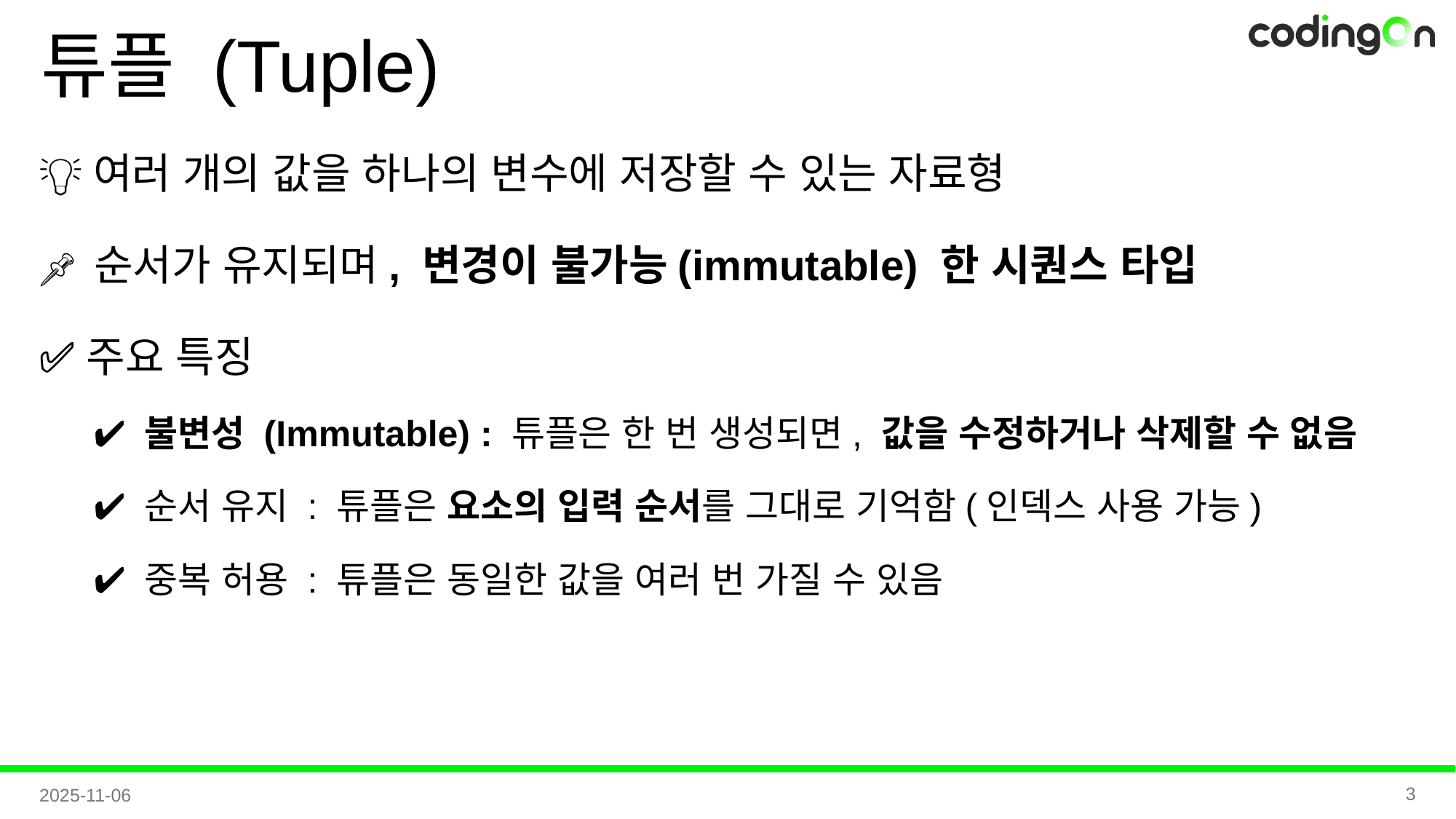

# 튜플 (Tuple)
💡여러 개의 값을 하나의 변수에 저장할 수 있는 자료형
📌 순서가 유지되며, 변경이 불가능(immutable) 한 시퀀스 타입
✅주요 특징
✔️ 불변성 (Immutable) : 튜플은 한 번 생성되면, 값을 수정하거나 삭제할 수 없음
✔️ 순서 유지 : 튜플은 요소의 입력 순서를 그대로 기억함(인덱스 사용 가능)
✔️ 중복 허용 : 튜플은 동일한 값을 여러 번 가질 수 있음
3
2025-11-06